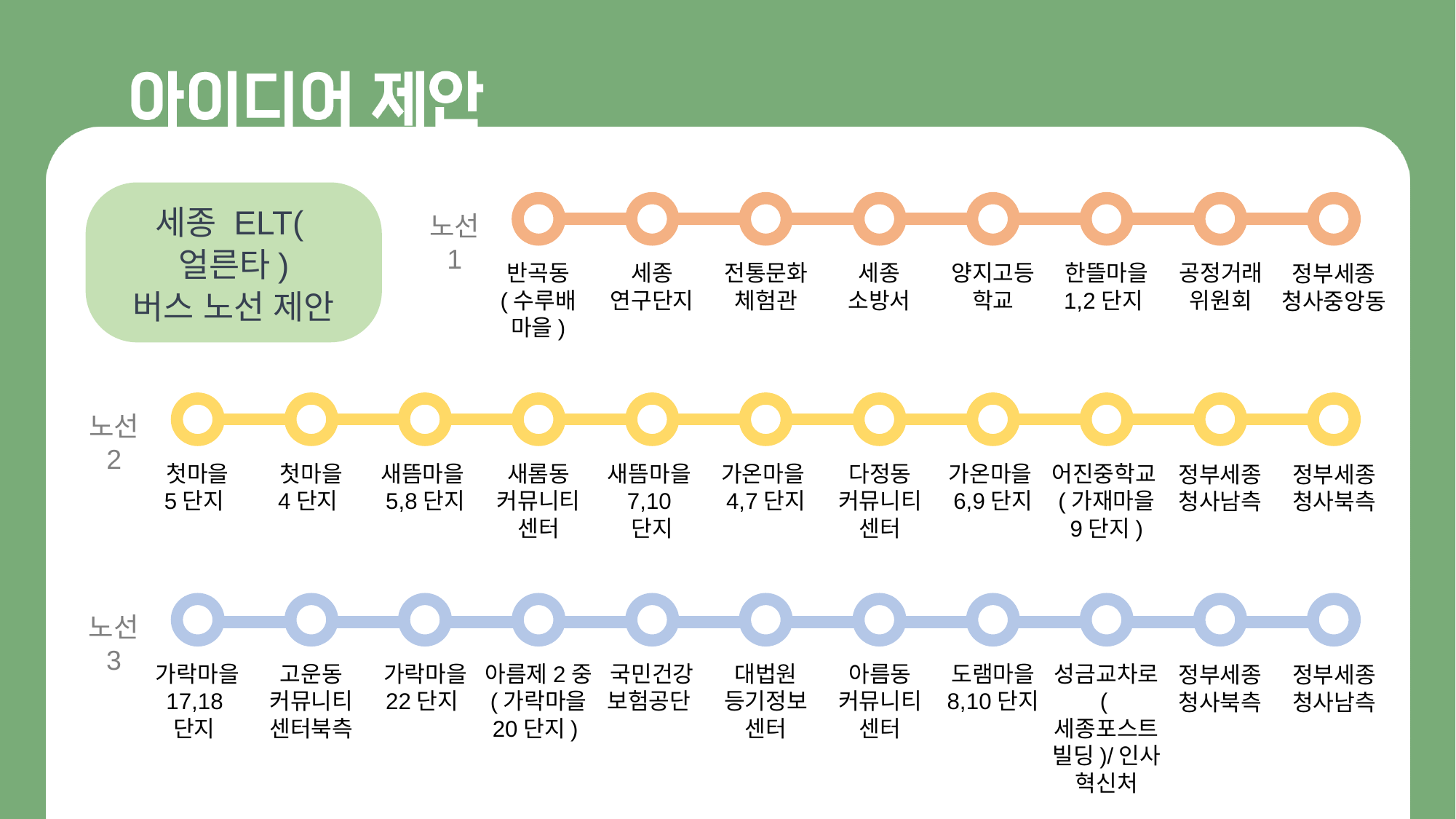

세종 ELT(얼른타)
버스 노선 제안

노선 1
반곡동
(수루배
마을)
세종
연구단지
전통문화
체험관
세종
소방서
양지고등학교
한뜰마을
1,2단지
공정거래
위원회
정부세종
청사중앙동

노선 2
첫마을
5단지
첫마을
4단지
새뜸마을5,8단지
새롬동
커뮤니티
센터
새뜸마을7,10단지
가온마을4,7단지
다정동
커뮤니티
센터
가온마을6,9단지
어진중학교(가재마을
9단지)
정부세종청사남측
정부세종청사북측

노선 3
가락마을
17,18단지
고운동
커뮤니티
센터북측
가락마을
22단지
아름제2중
(가락마을
20단지)
국민건강
보험공단
대법원
등기정보
센터
아름동
커뮤니티
센터
도램마을
8,10단지
성금교차로
(세종포스트빌딩)/인사
혁신처
정부세종
청사북측
정부세종청사남측
15